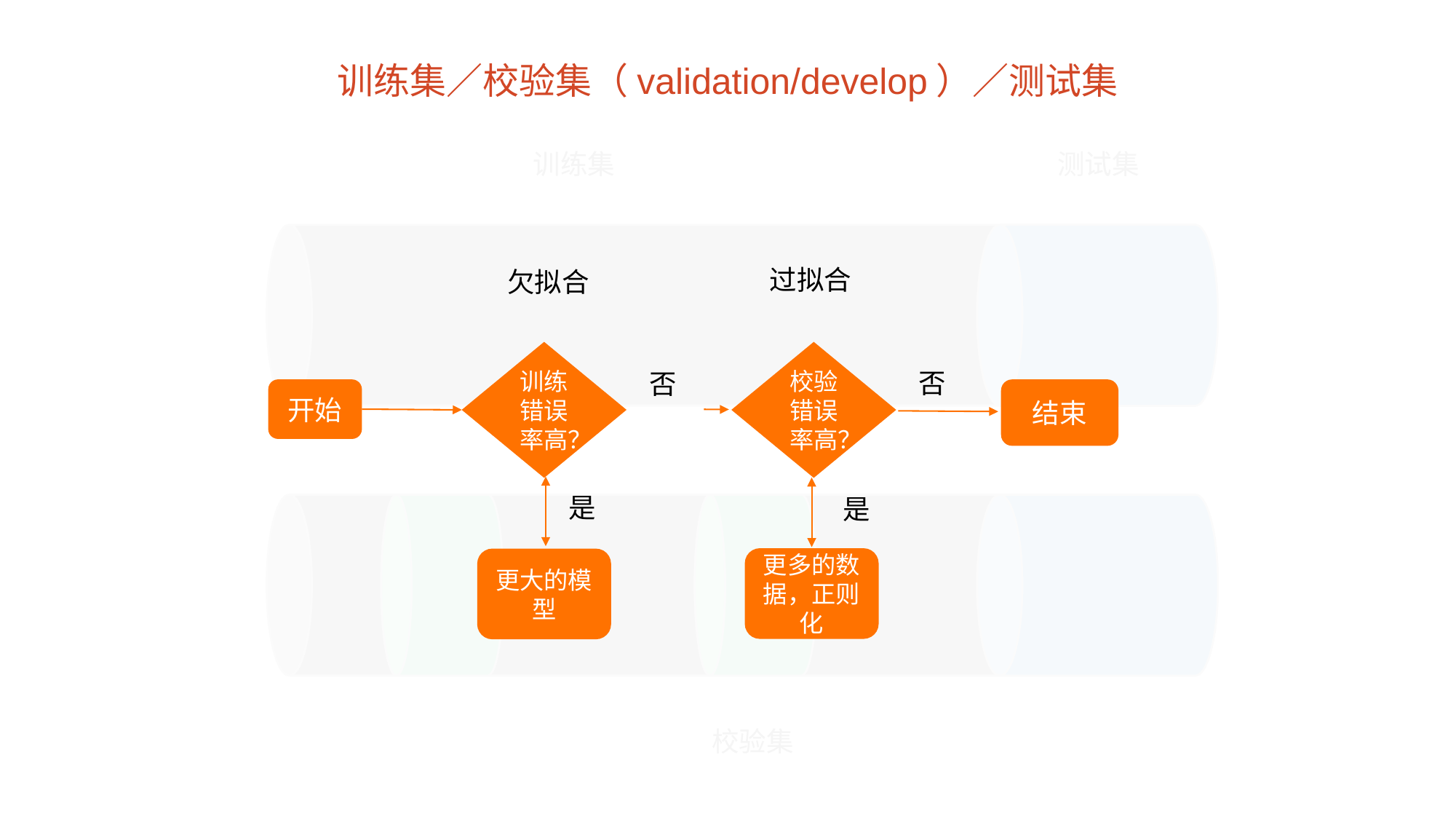

训练集／校验集（validation/develop）／测试集

训练集
测试集

过拟合
欠拟合
校验错误率高？
训练错误率高？
否
否
开始
结束

是
是

更多的数据，正则化
更大的模型
校验集